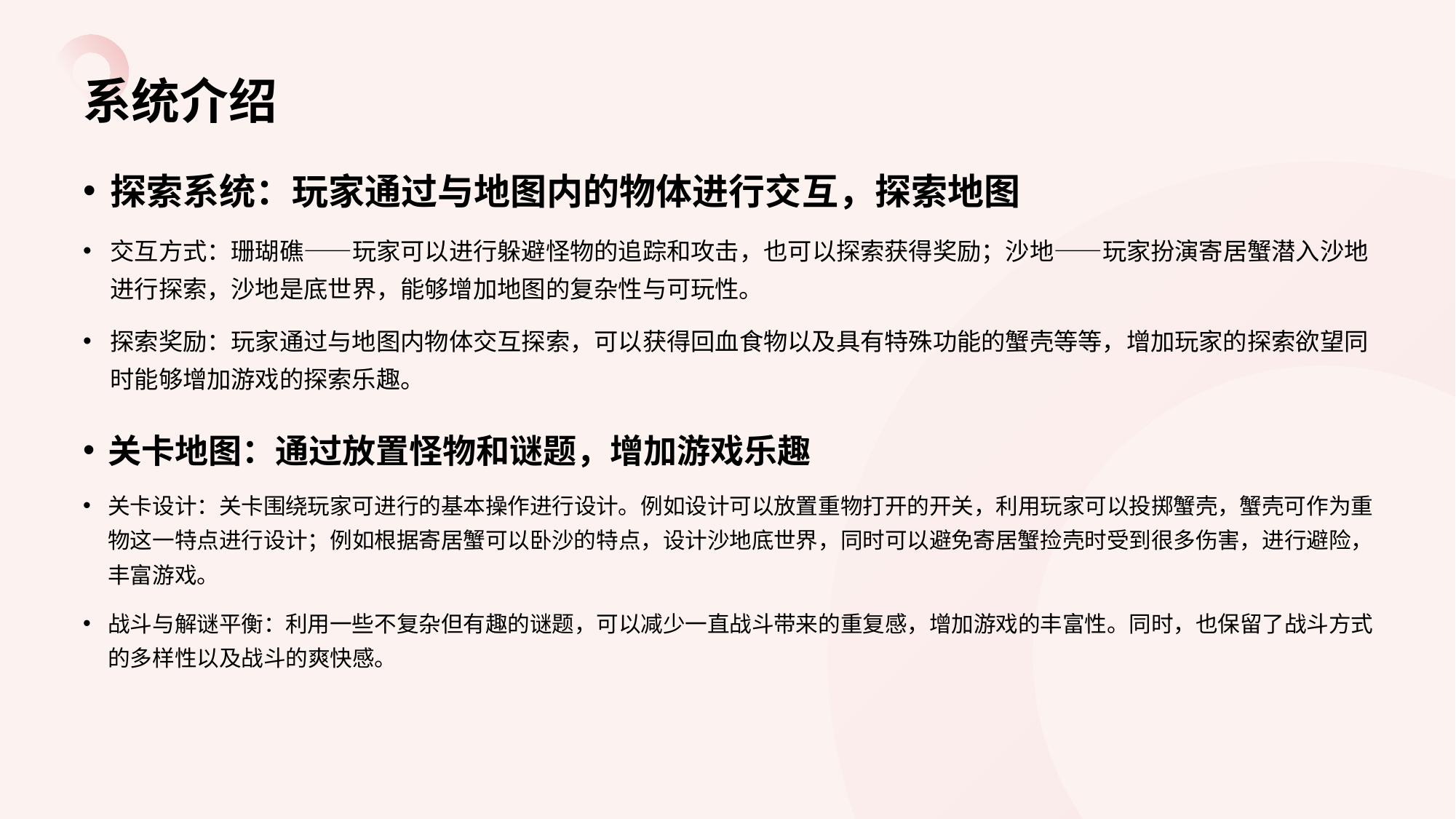

# 系统介绍
探索系统：玩家通过与地图内的物体进行交互，探索地图
交互方式：珊瑚礁——玩家可以进行躲避怪物的追踪和攻击，也可以探索获得奖励；沙地——玩家扮演寄居蟹潜入沙地进行探索，沙地是底世界，能够增加地图的复杂性与可玩性。
探索奖励：玩家通过与地图内物体交互探索，可以获得回血食物以及具有特殊功能的蟹壳等等，增加玩家的探索欲望同时能够增加游戏的探索乐趣。
关卡地图：通过放置怪物和谜题，增加游戏乐趣
关卡设计：关卡围绕玩家可进行的基本操作进行设计。例如设计可以放置重物打开的开关，利用玩家可以投掷蟹壳，蟹壳可作为重物这一特点进行设计；例如根据寄居蟹可以卧沙的特点，设计沙地底世界，同时可以避免寄居蟹捡壳时受到很多伤害，进行避险，丰富游戏。
战斗与解谜平衡：利用一些不复杂但有趣的谜题，可以减少一直战斗带来的重复感，增加游戏的丰富性。同时，也保留了战斗方式的多样性以及战斗的爽快感。